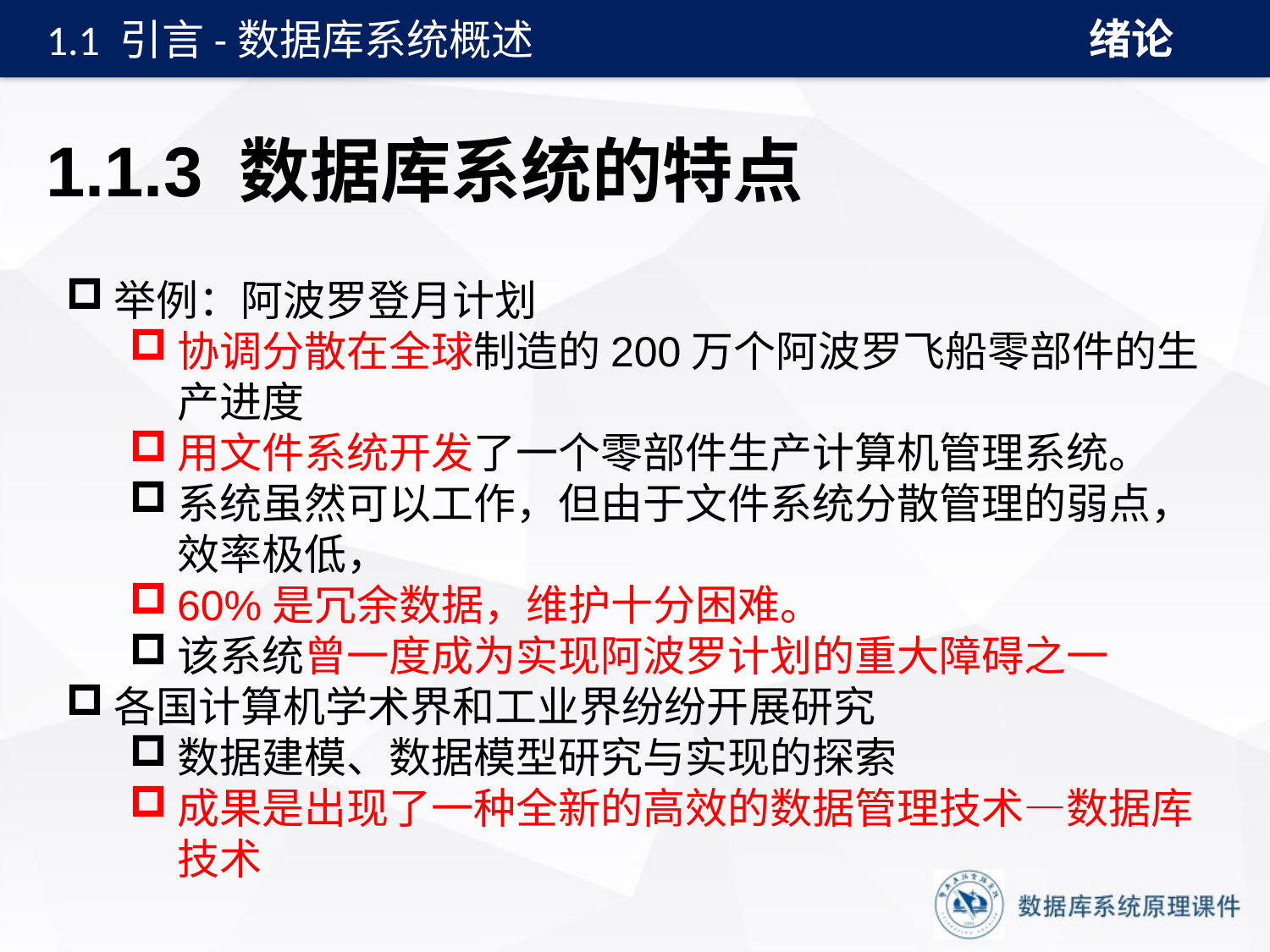

绪论
1.1 引言-数据库系统概述
# 1.1.3 数据库系统的特点
举例：阿波罗登月计划
协调分散在全球制造的200万个阿波罗飞船零部件的生产进度
用文件系统开发了一个零部件生产计算机管理系统。
系统虽然可以工作，但由于文件系统分散管理的弱点，效率极低，
60%是冗余数据，维护十分困难。
该系统曾一度成为实现阿波罗计划的重大障碍之一
各国计算机学术界和工业界纷纷开展研究
数据建模、数据模型研究与实现的探索
成果是出现了一种全新的高效的数据管理技术—数据库技术